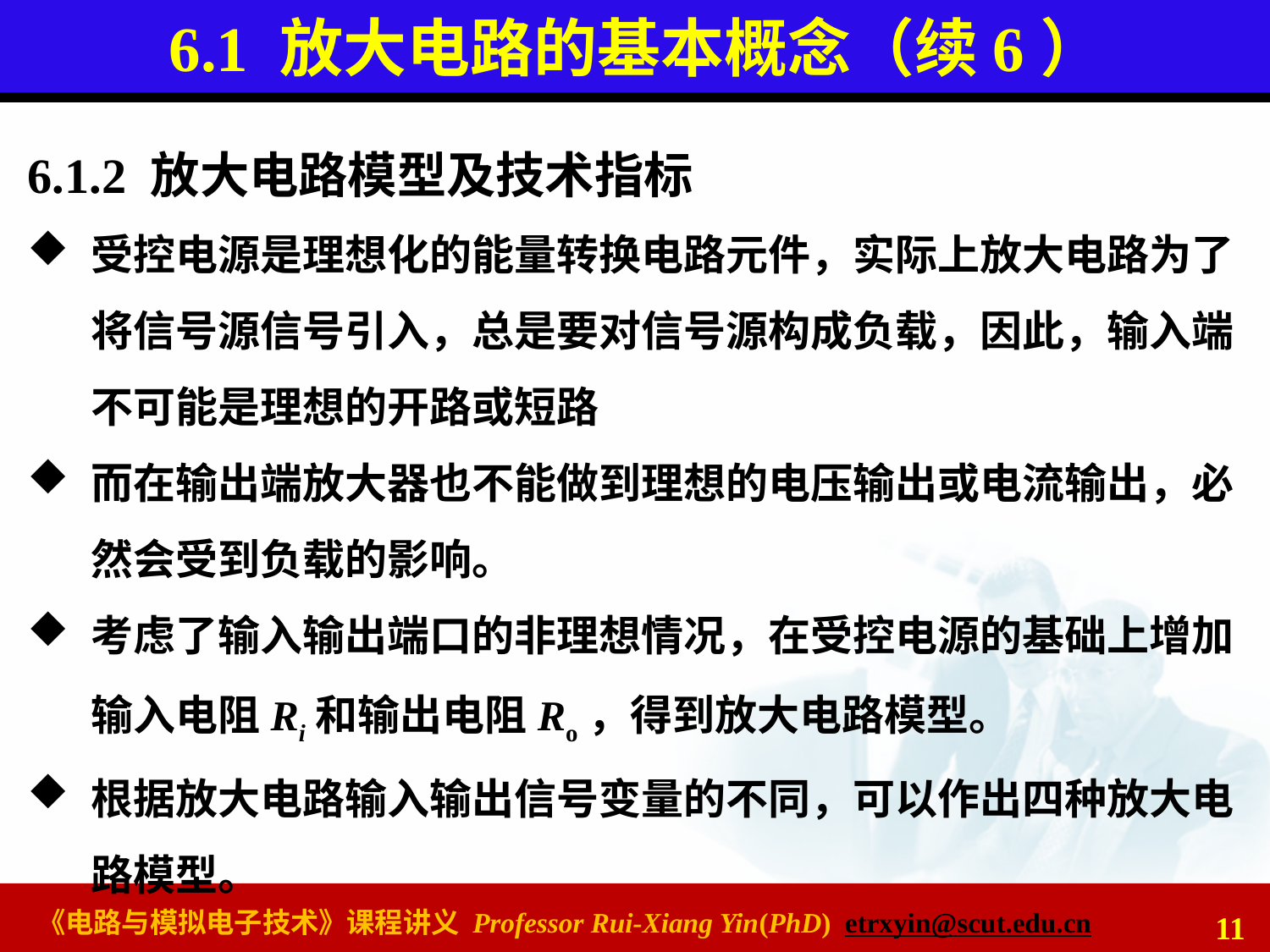

# 6.1 放大电路的基本概念（续6）
6.1.2 放大电路模型及技术指标
受控电源是理想化的能量转换电路元件，实际上放大电路为了将信号源信号引入，总是要对信号源构成负载，因此，输入端不可能是理想的开路或短路
而在输出端放大器也不能做到理想的电压输出或电流输出，必然会受到负载的影响。
考虑了输入输出端口的非理想情况，在受控电源的基础上增加输入电阻Ri和输出电阻Ro，得到放大电路模型。
根据放大电路输入输出信号变量的不同，可以作出四种放大电路模型。
11